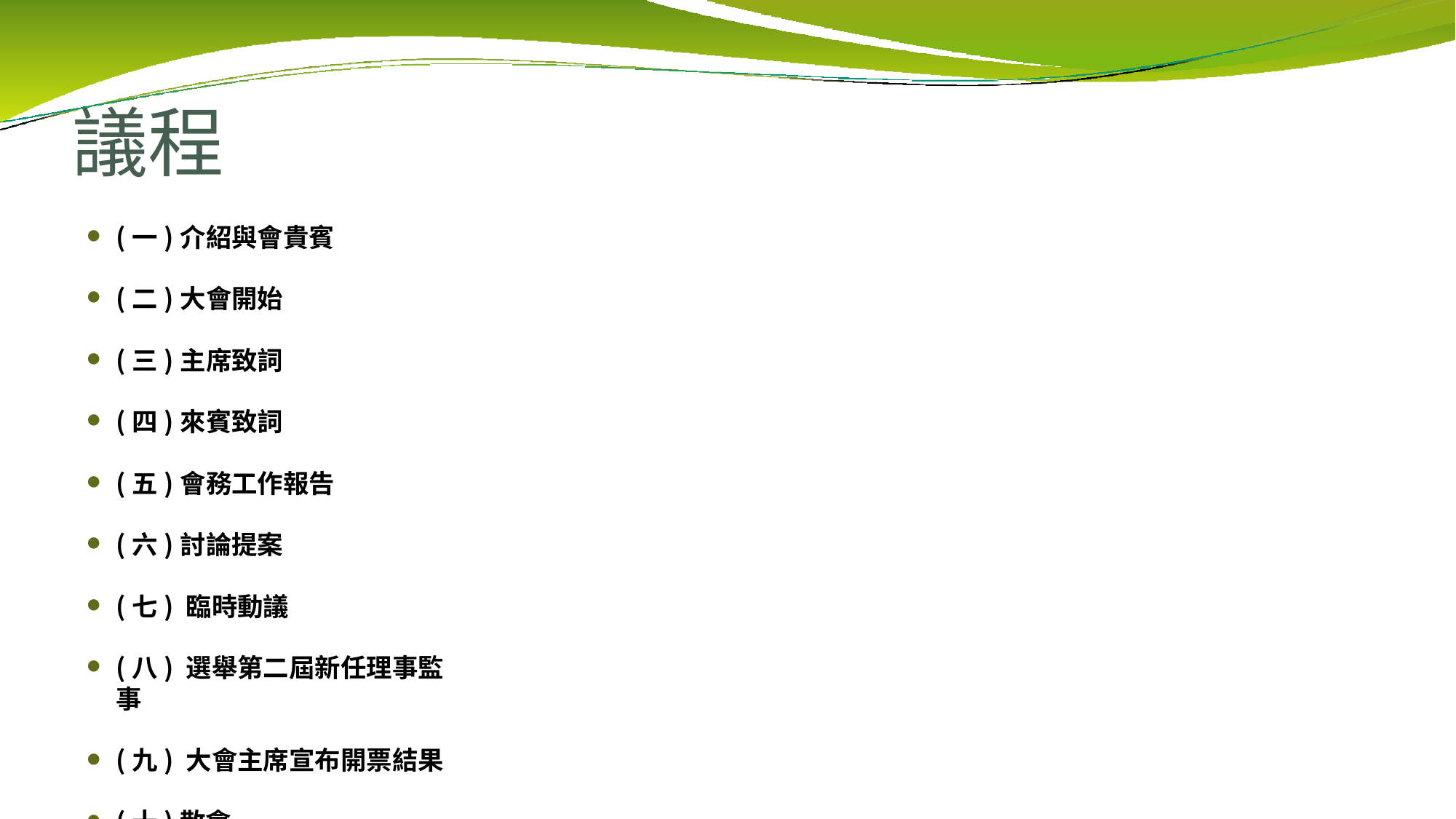

# 議程
(一)介紹與會貴賓
(二)大會開始
(三)主席致詞
(四)來賓致詞
(五)會務工作報告
(六)討論提案
(七) 臨時動議
(八) 選舉第二屆新任理事監事
(九) 大會主席宣布開票結果
(十)散會